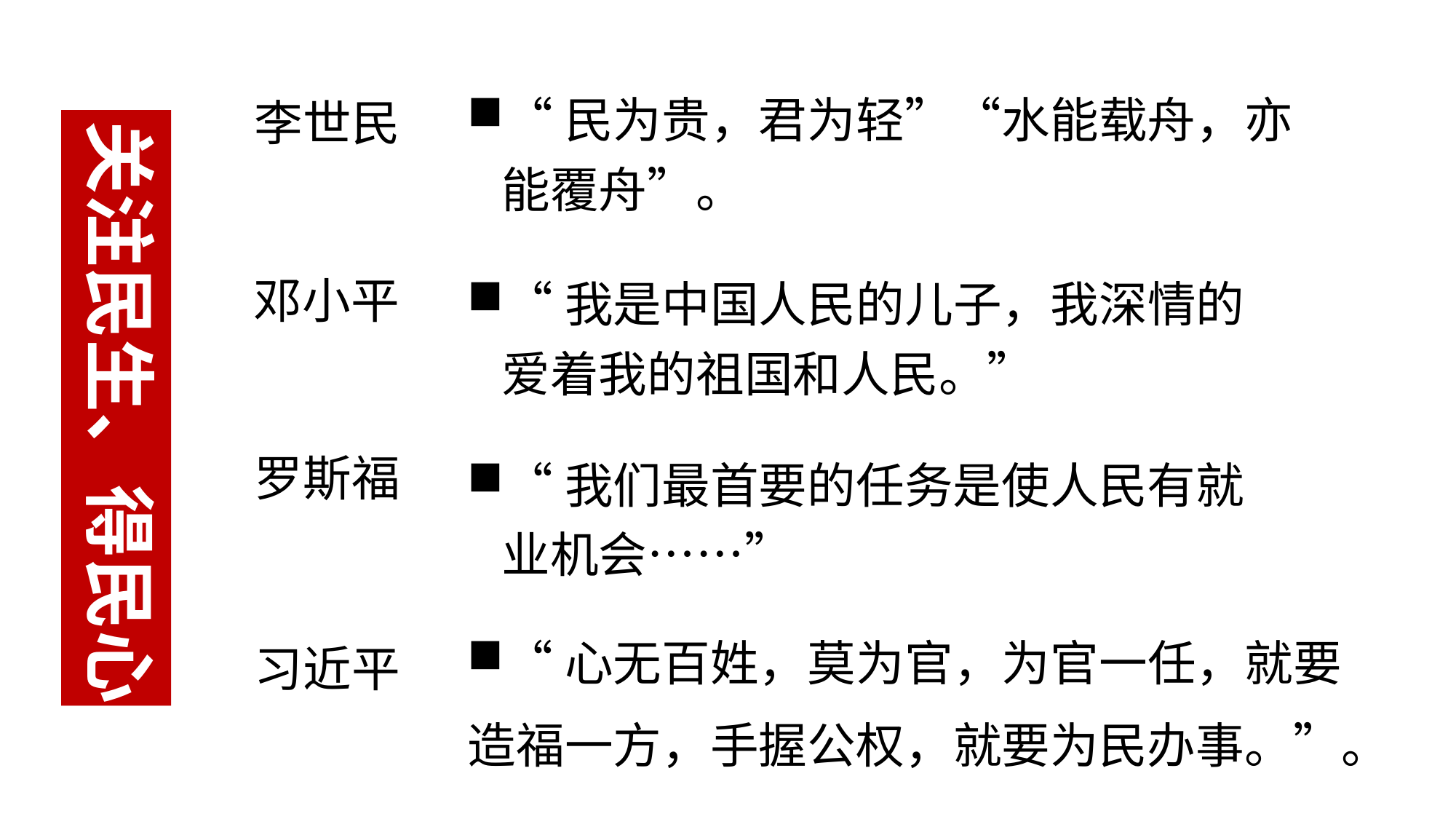

“民为贵，君为轻”“水能载舟，亦能覆舟”。
李世民
关注民生、得民心
“我是中国人民的儿子，我深情的爱着我的祖国和人民。”
邓小平
“我们最首要的任务是使人民有就业机会……”
罗斯福
“心无百姓，莫为官，为官一任，就要
造福一方，手握公权，就要为民办事。”。
习近平